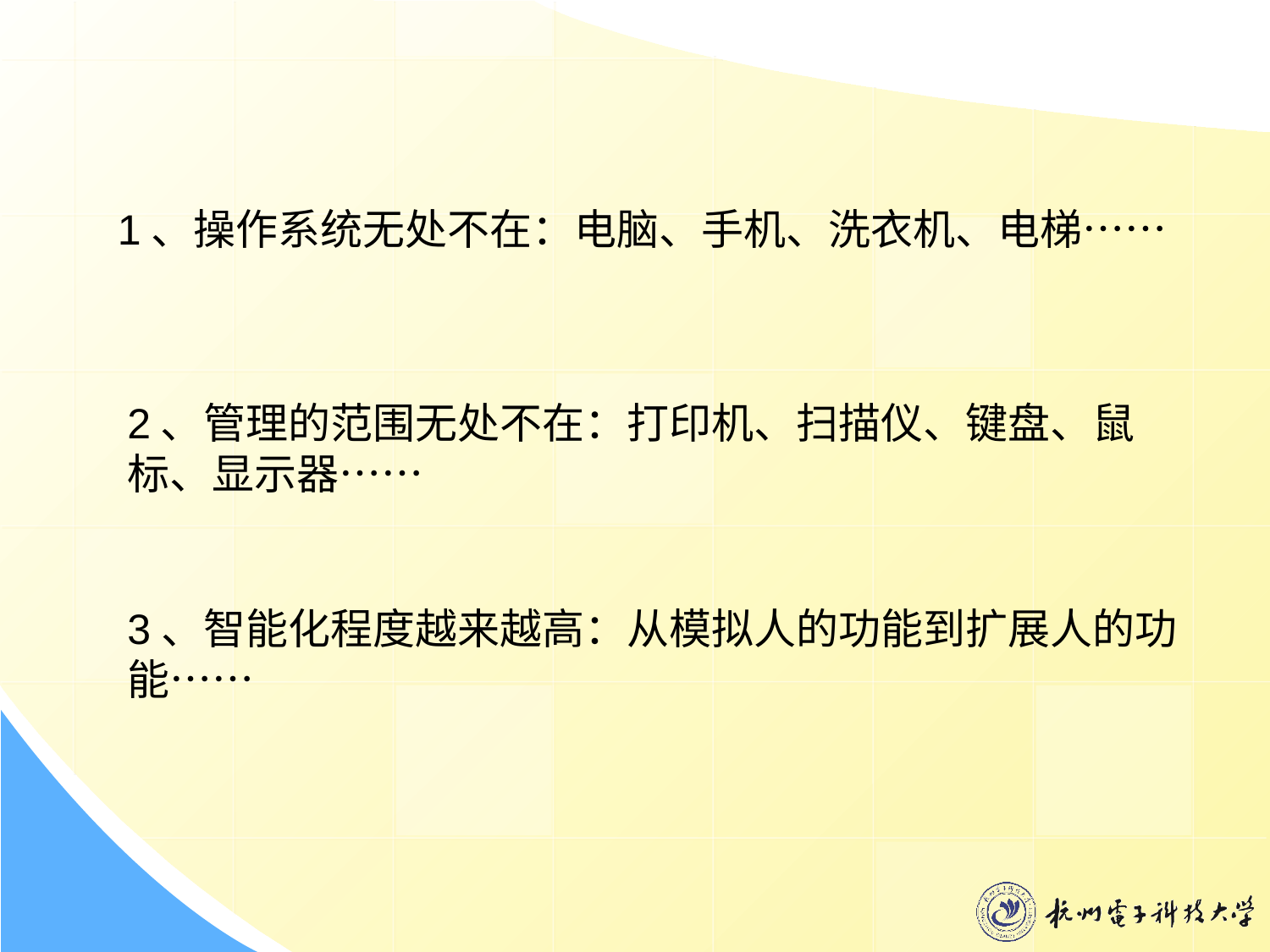

1、操作系统无处不在：电脑、手机、洗衣机、电梯……
2、管理的范围无处不在：打印机、扫描仪、键盘、鼠标、显示器……
3、智能化程度越来越高：从模拟人的功能到扩展人的功能……